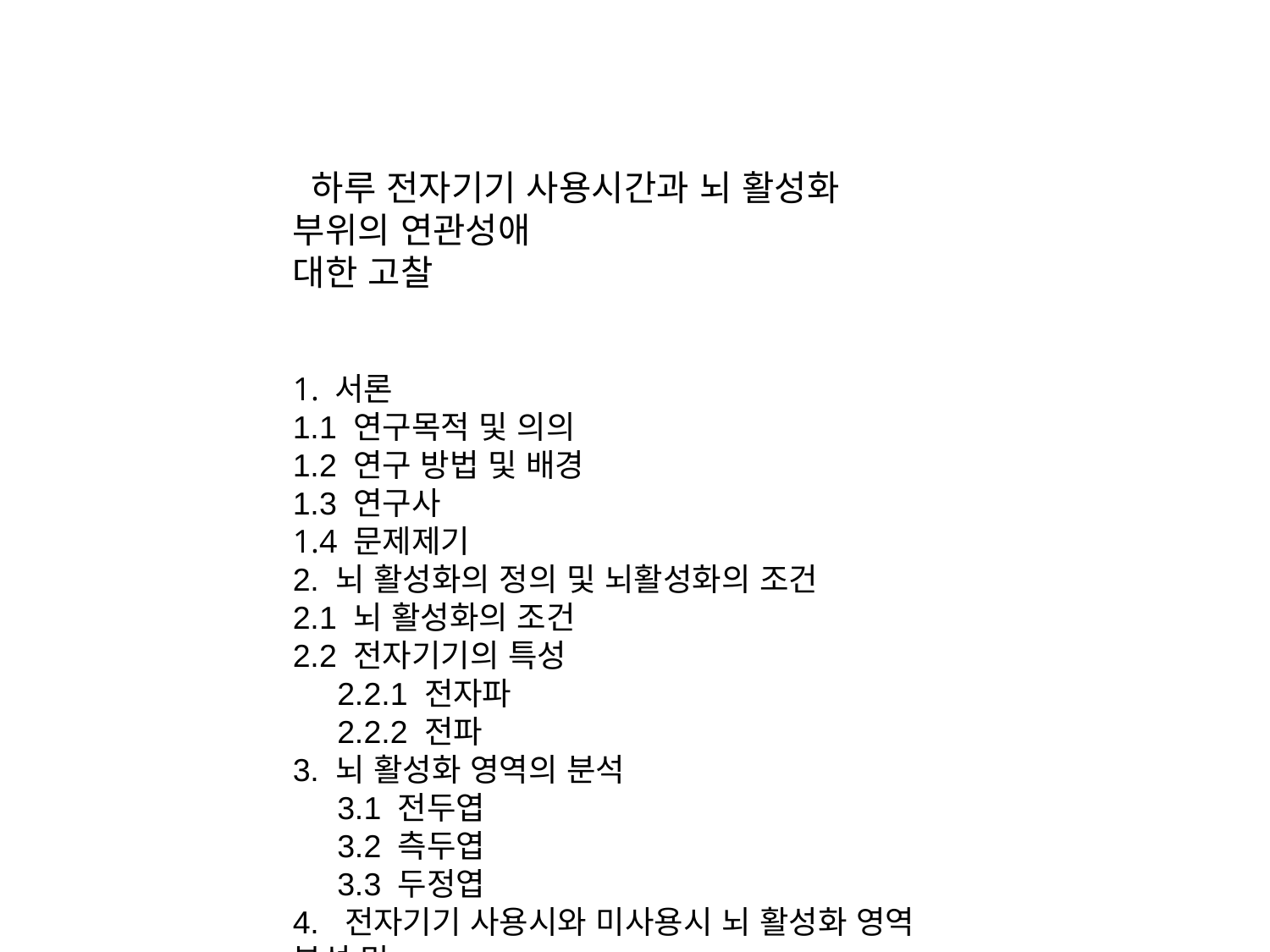

하루 전자기기 사용시간과 뇌 활성화 부위의 연관성애
대한 고찰

1. 서론
1.1 연구목적 및 의의
1.2 연구 방법 및 배경
1.3 연구사
1.4 문제제기
2. 뇌 활성화의 정의 및 뇌활성화의 조건
2.1 뇌 활성화의 조건
2.2 전자기기의 특성
     2.2.1 전자파
     2.2.2 전파
3. 뇌 활성화 영역의 분석
     3.1 전두엽
     3.2 측두엽
     3.3 두정엽
4.  전자기기 사용시와 미사용시 뇌 활성화 영역 분석 및
      시간별 뇌 활성화 영역 비교(비교분석 영역 포함)
5. 결과분석
6. 결론
* 참고문헌